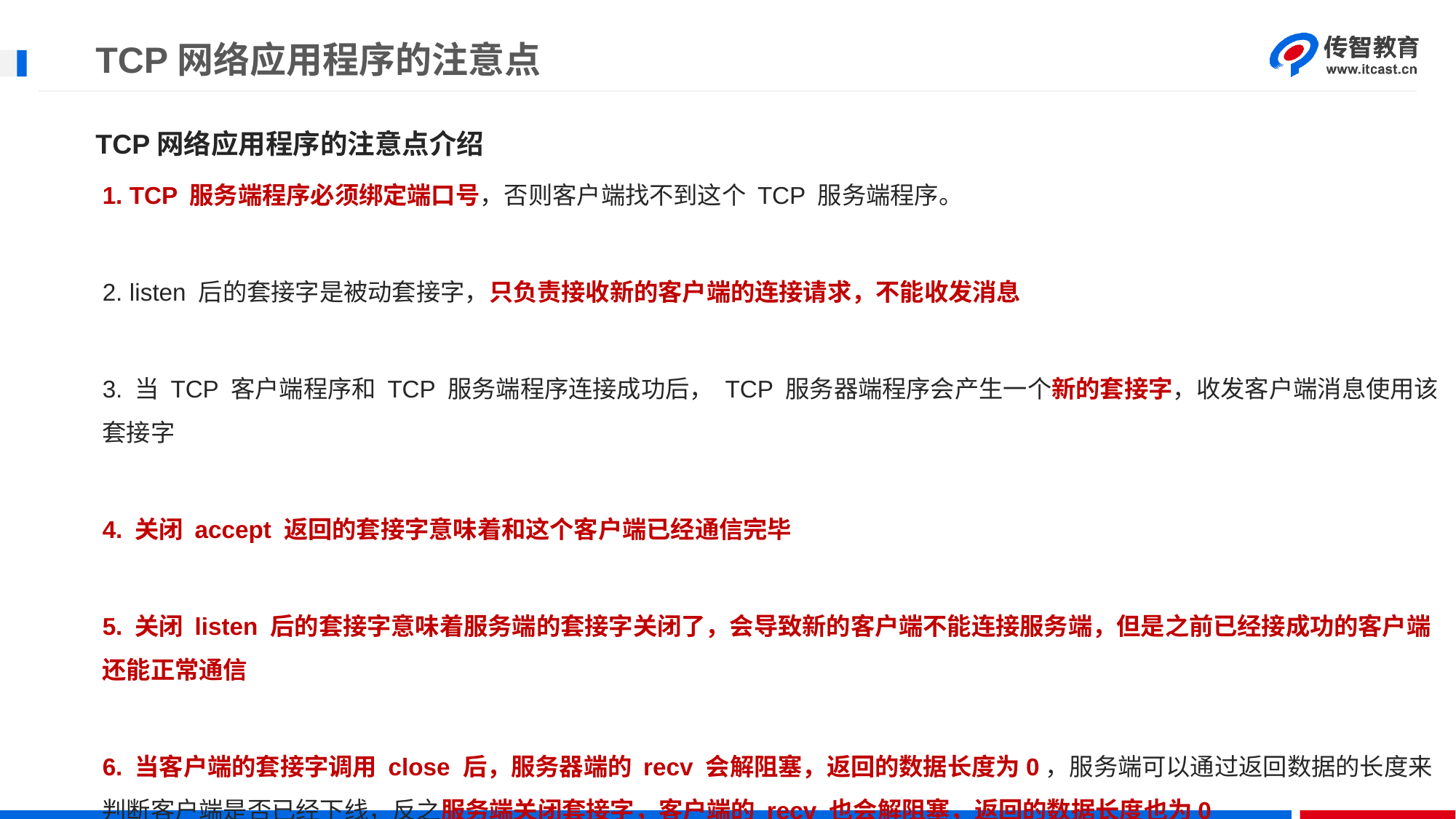

# TCP网络应用程序的注意点
TCP网络应用程序的注意点介绍
1. TCP 服务端程序必须绑定端口号，否则客户端找不到这个 TCP 服务端程序。

2. listen 后的套接字是被动套接字，只负责接收新的客户端的连接请求，不能收发消息

3. 当 TCP 客户端程序和 TCP 服务端程序连接成功后， TCP 服务器端程序会产生一个新的套接字，收发客户端消息使用该套接字

4. 关闭 accept 返回的套接字意味着和这个客户端已经通信完毕

5. 关闭 listen 后的套接字意味着服务端的套接字关闭了，会导致新的客户端不能连接服务端，但是之前已经接成功的客户端还能正常通信

6. 当客户端的套接字调用 close 后，服务器端的 recv 会解阻塞，返回的数据长度为0，服务端可以通过返回数据的长度来判断客户端是否已经下线，反之服务端关闭套接字，客户端的 recv 也会解阻塞，返回的数据长度也为0